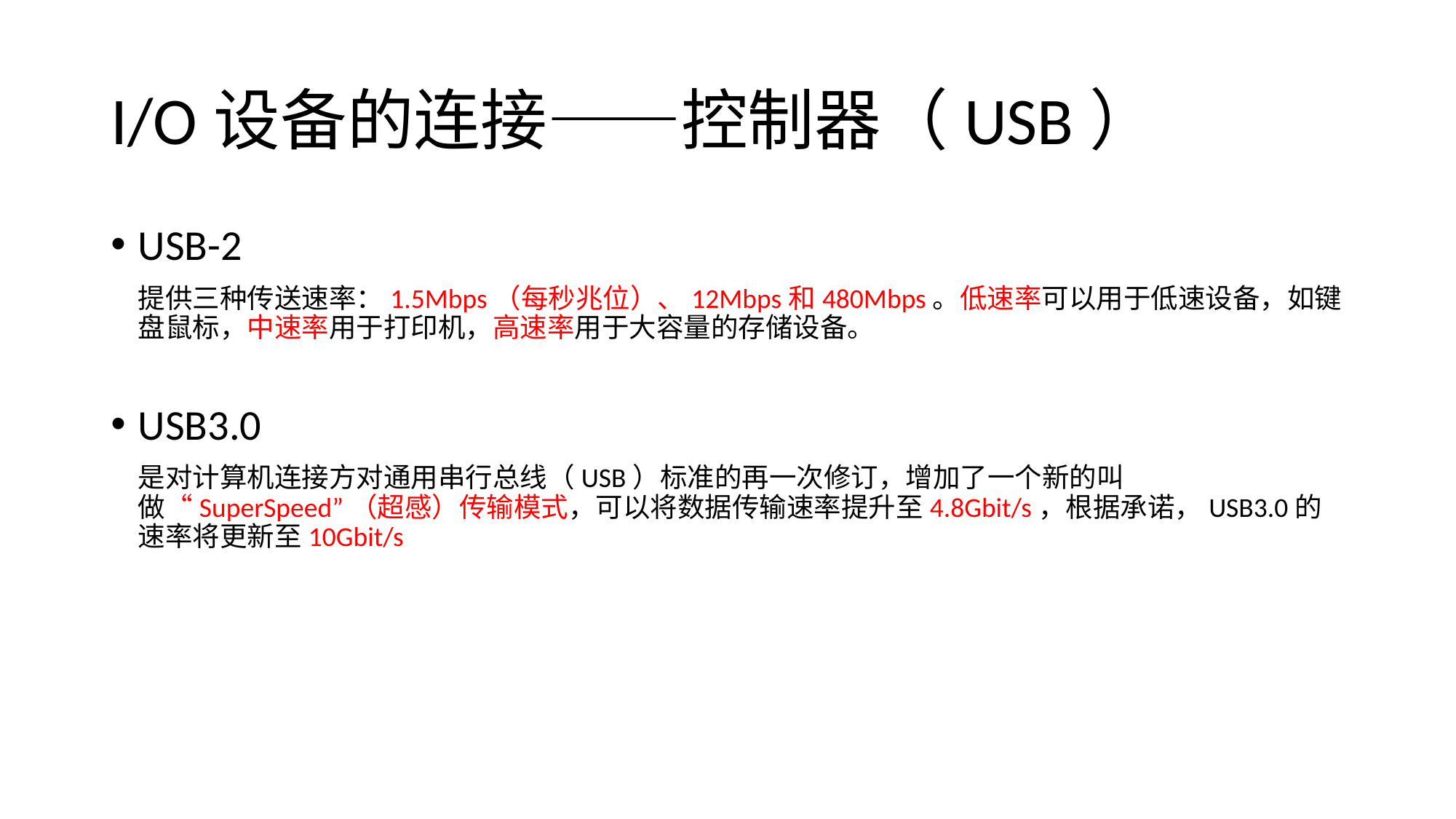

# I/O设备的连接——控制器（USB）
USB-2
	提供三种传送速率：1.5Mbps（每秒兆位）、12Mbps和480Mbps。低速率可以用于低速设备，如键盘鼠标，中速率用于打印机，高速率用于大容量的存储设备。

USB3.0
	是对计算机连接方对通用串行总线（USB）标准的再一次修订，增加了一个新的叫做“SuperSpeed”（超感）传输模式，可以将数据传输速率提升至4.8Gbit/s，根据承诺，USB3.0的速率将更新至10Gbit/s